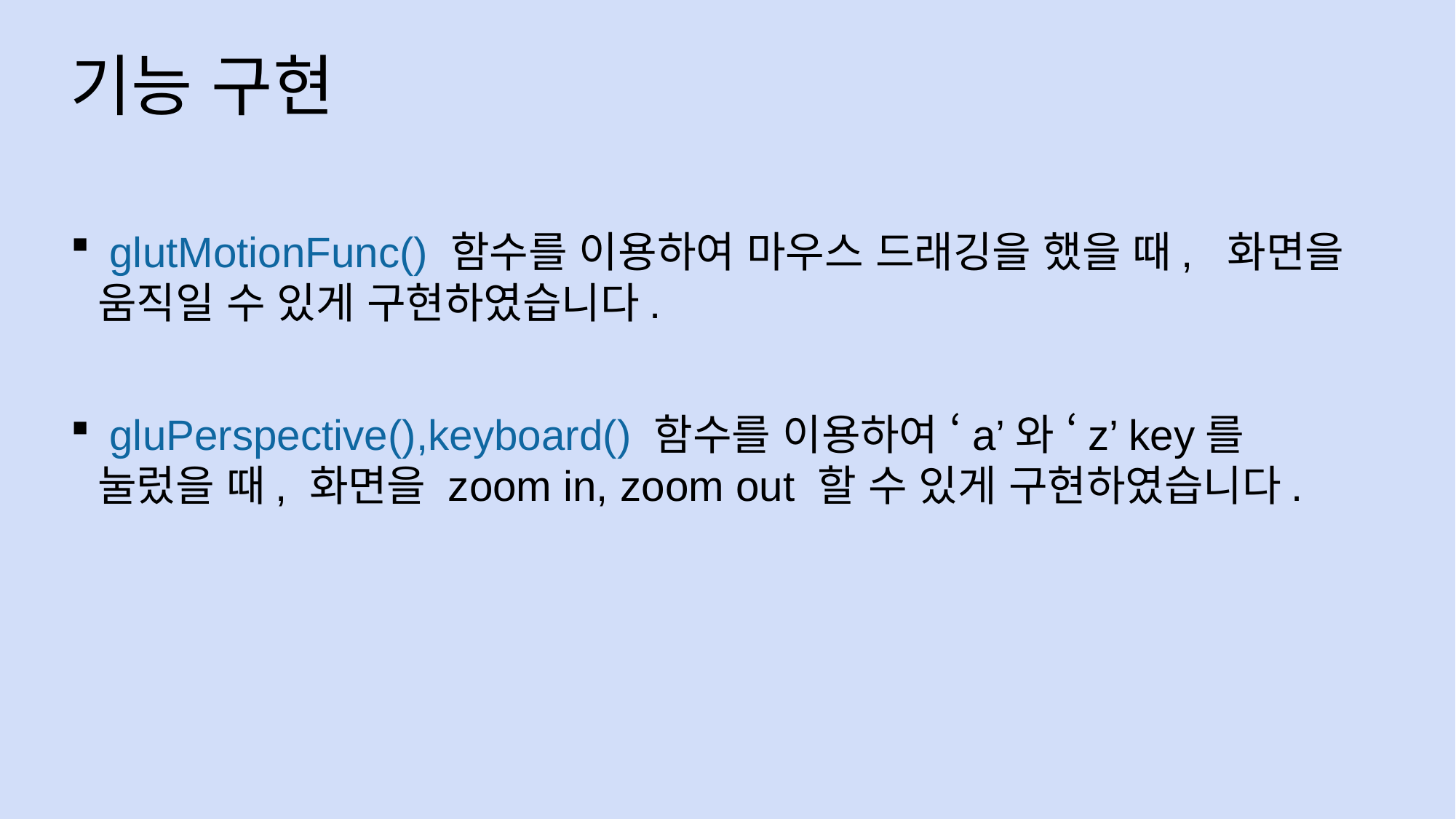

기능 구현
 glutMotionFunc() 함수를 이용하여 마우스 드래깅을 했을 때,  화면을 움직일 수 있게 구현하였습니다.

 gluPerspective(),keyboard() 함수를 이용하여 ‘a’와 ‘z’ key를 눌렀을 때, 화면을 zoom in, zoom out 할 수 있게 구현하였습니다.